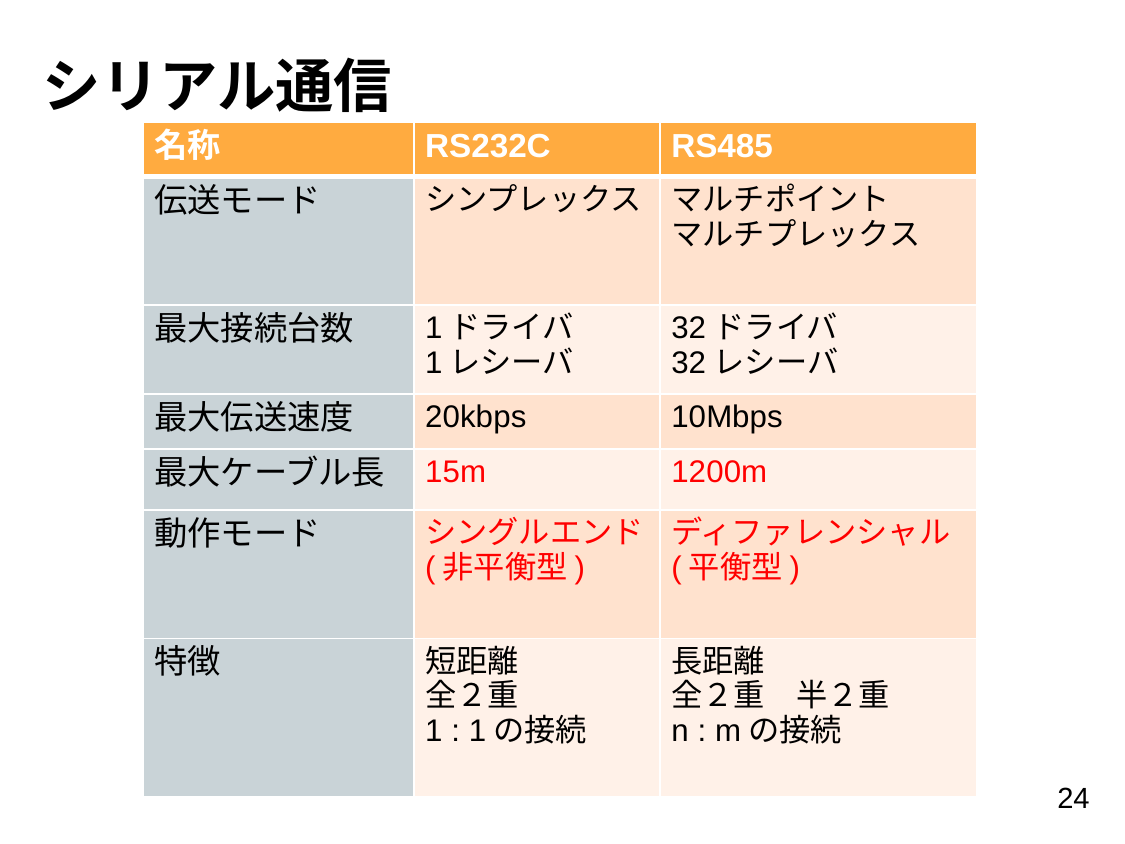

# シリアル通信
| 名称 | RS232C | RS485 |
| --- | --- | --- |
| 伝送モード | シンプレックス | マルチポイント マルチプレックス |
| 最大接続台数 | 1ドライバ 1レシーバ | 32ドライバ 32レシーバ |
| 最大伝送速度 | 20kbps | 10Mbps |
| 最大ケーブル長 | 15m | 1200m |
| 動作モード | シングルエンド (非平衡型) | ディファレンシャル (平衡型) |
| 特徴 | 短距離 全２重 1 : 1の接続 | 長距離 全２重　半２重 n : mの接続 |
24